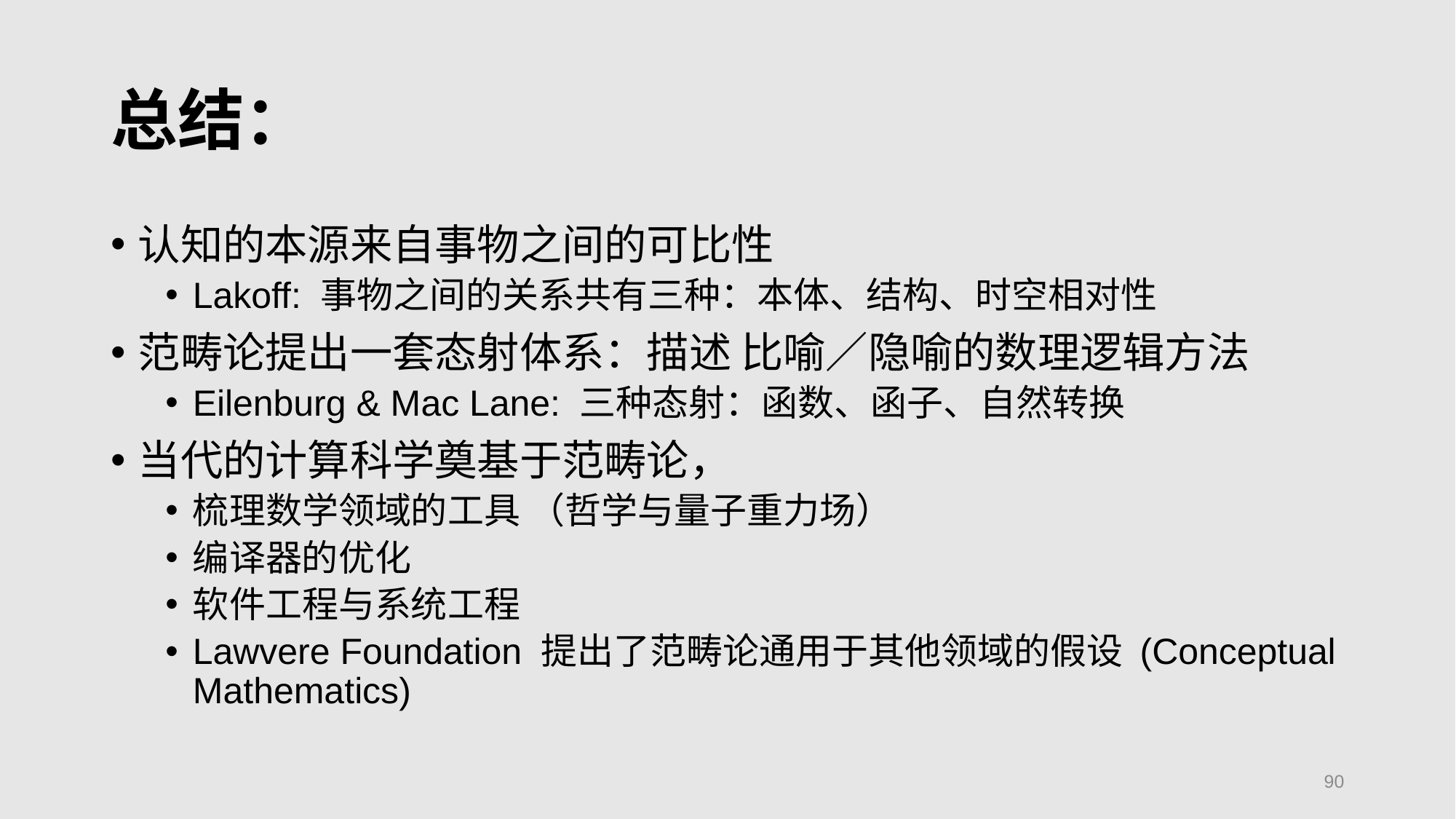

# 总结：
认知的本源来自事物之间的可比性
Lakoff: 事物之间的关系共有三种：本体、结构、时空相对性
范畴论提出一套态射体系：描述 比喻／隐喻的数理逻辑方法
Eilenburg & Mac Lane: 三种态射：函数、函子、自然转换
当代的计算科学奠基于范畴论，
梳理数学领域的工具 （哲学与量子重力场）
编译器的优化
软件工程与系统工程
Lawvere Foundation 提出了范畴论通用于其他领域的假设 (Conceptual Mathematics)

90